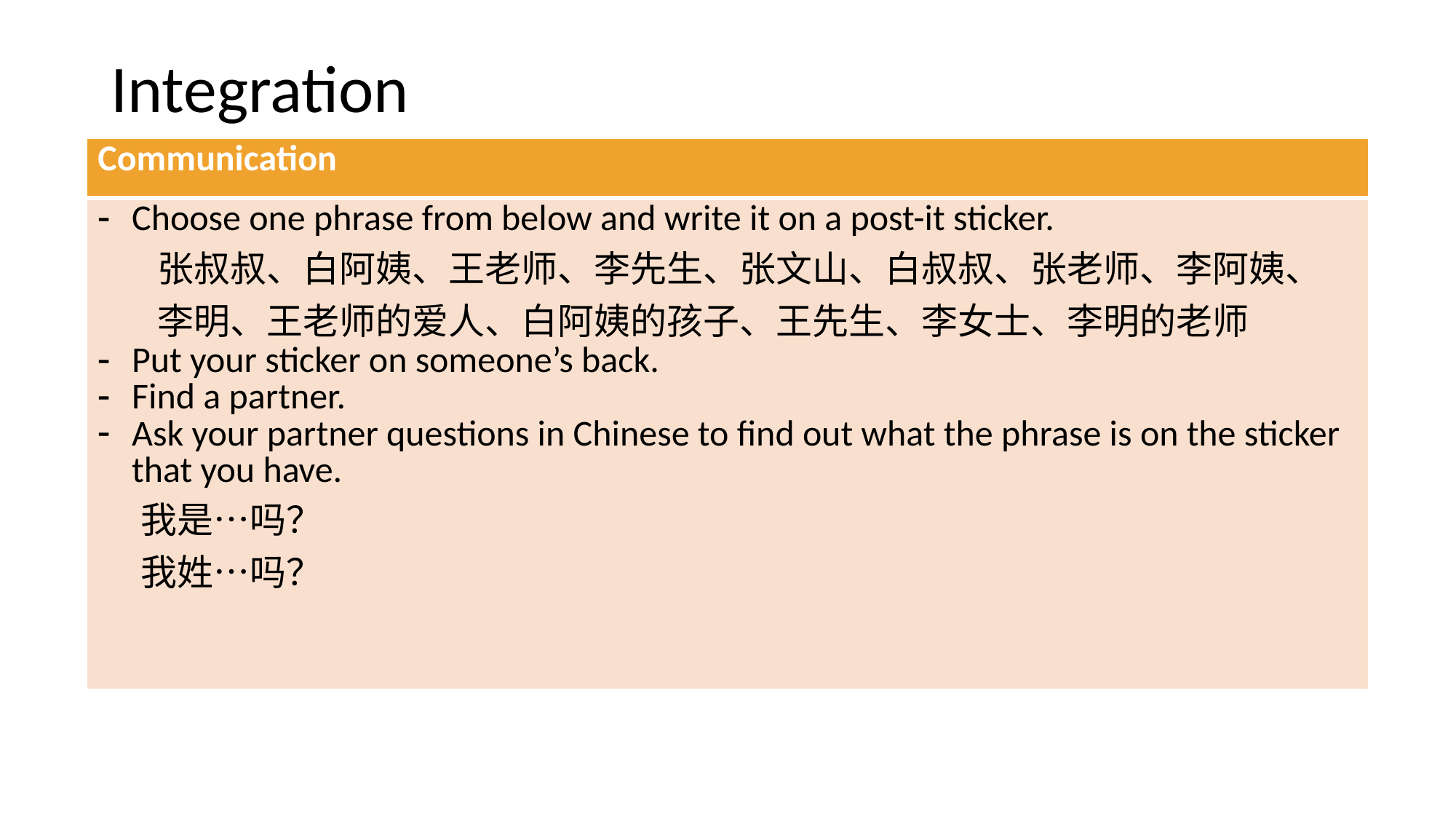

# Integration
| Communication |
| --- |
| Choose one phrase from below and write it on a post-it sticker. 张叔叔、白阿姨、王老师、李先生、张文山、白叔叔、张老师、李阿姨、 李明、王老师的爱人、白阿姨的孩子、王先生、李女士、李明的老师 Put your sticker on someone’s back. Find a partner. Ask your partner questions in Chinese to find out what the phrase is on the sticker that you have. 我是…吗？ 我姓…吗？ |